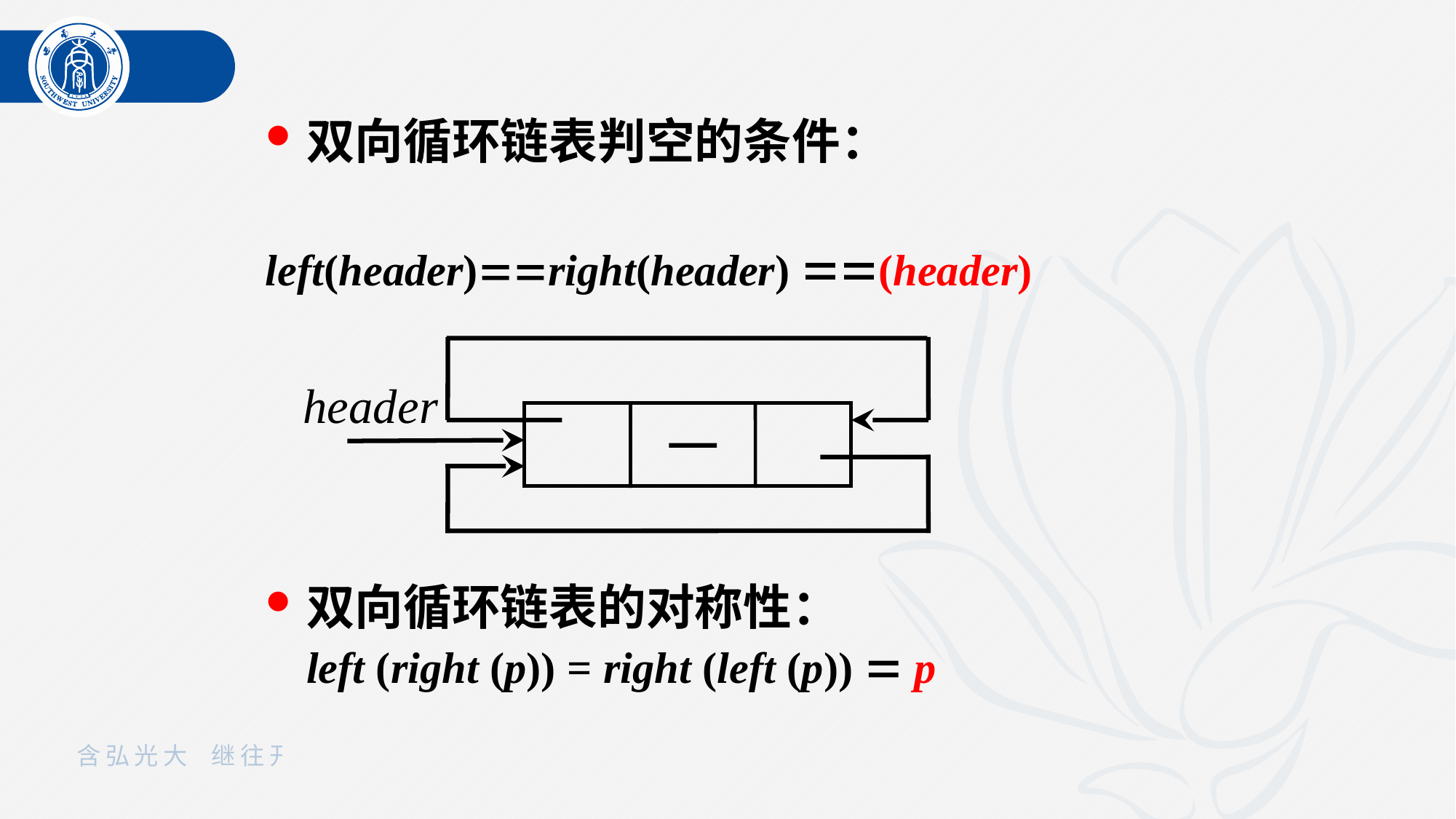

双向循环链表判空的条件：
left(header)==right(header) ==(header)

双向循环链表的对称性：
left (right (p)) = right (left (p)) = p

header